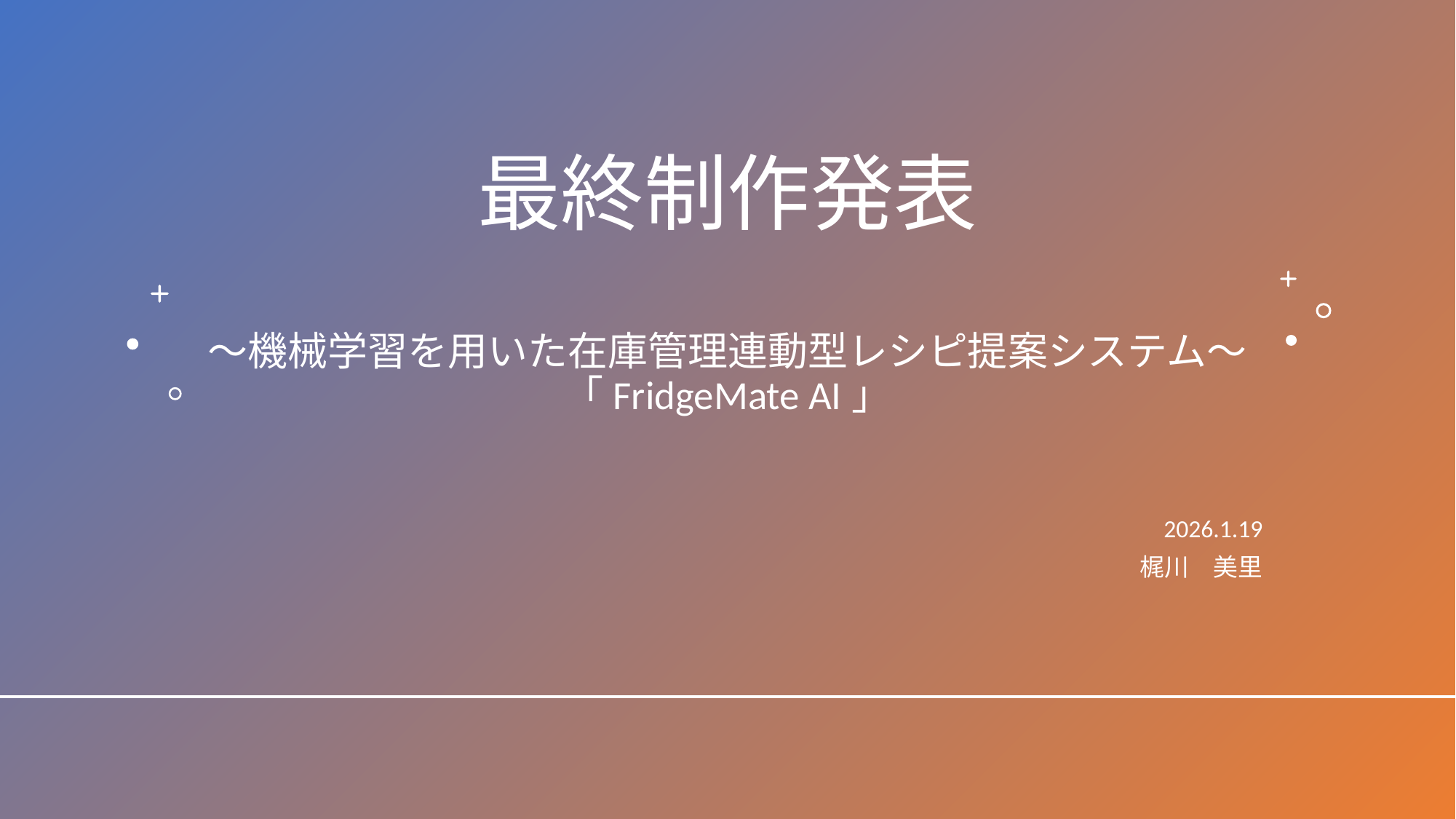

# 最終制作発表 ～機械学習を用いた在庫管理連動型レシピ提案システム～ 「FridgeMate AI」

2026.1.19
梶川　美里